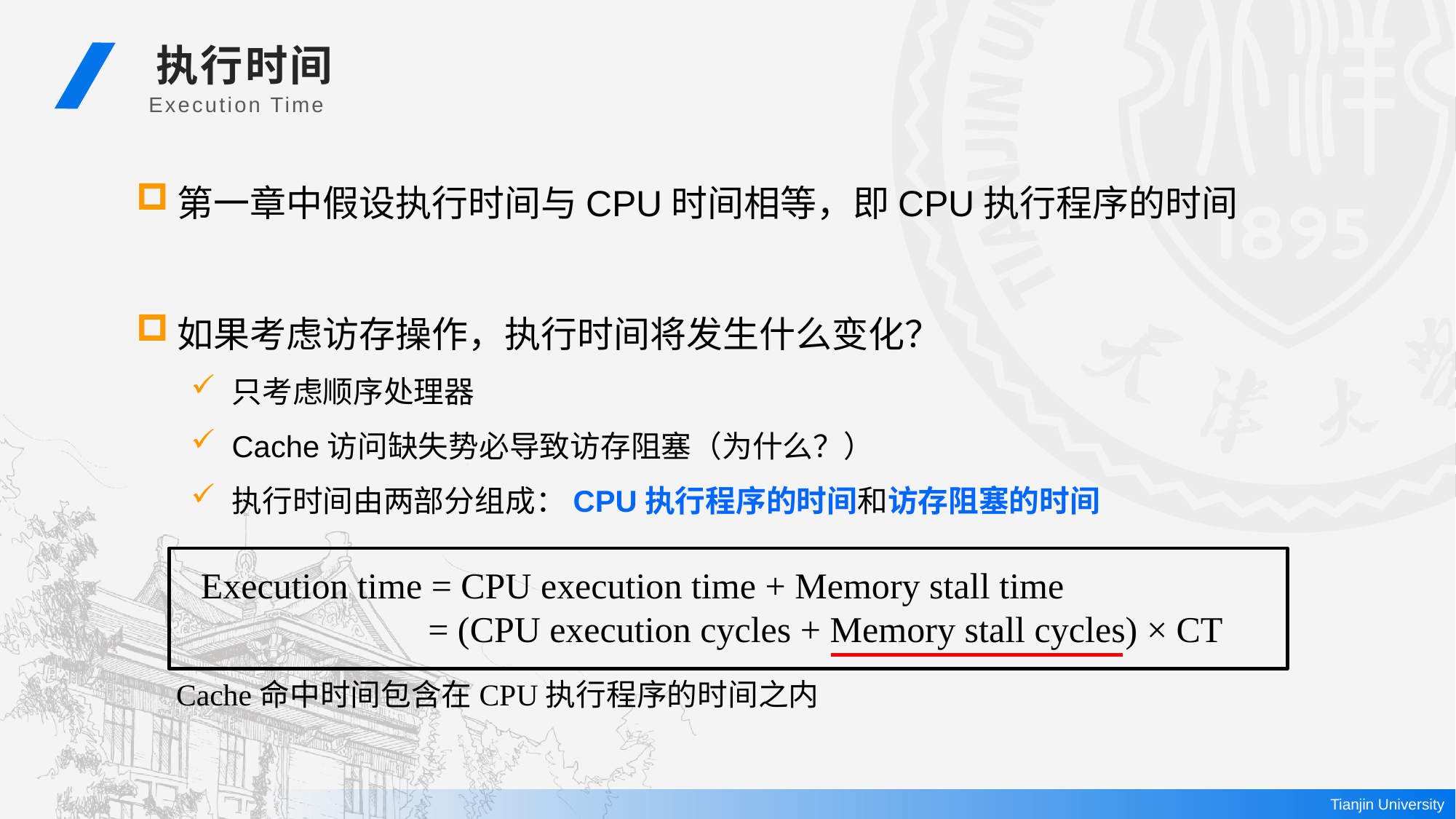

执行时间
  Execution Time
第一章中假设执行时间与CPU时间相等，即CPU执行程序的时间

如果考虑访存操作，执行时间将发生什么变化？
只考虑顺序处理器
Cache访问缺失势必导致访存阻塞（为什么？）
执行时间由两部分组成：CPU执行程序的时间和访存阻塞的时间

Execution time = CPU execution time + Memory stall time
                         = (CPU execution cycles + Memory stall cycles) × CT
Cache命中时间包含在CPU执行程序的时间之内